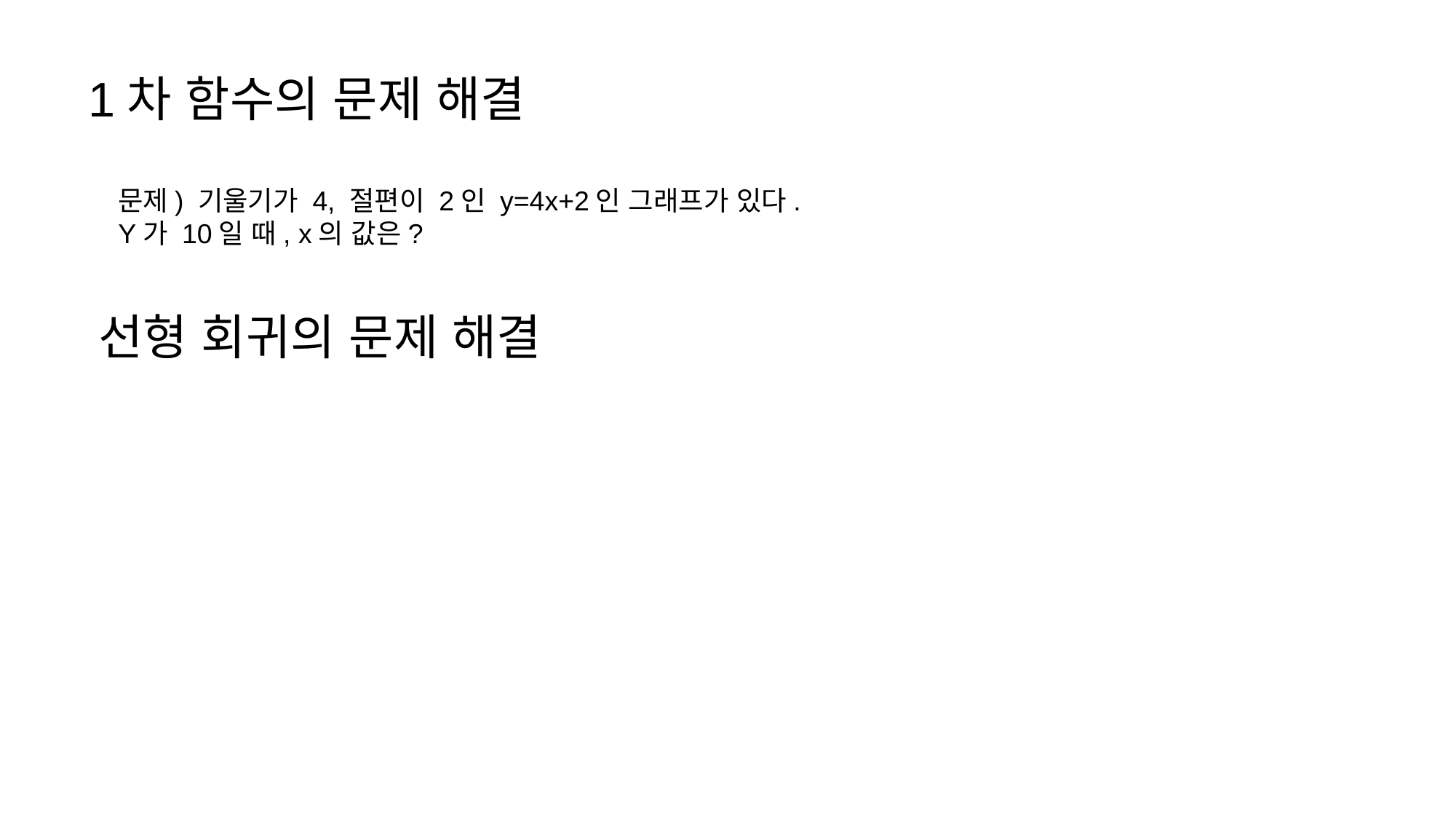

1차 함수의 문제 해결
문제) 기울기가 4, 절편이 2인 y=4x+2인 그래프가 있다.
Y가 10일 때, x의 값은?
선형 회귀의 문제 해결